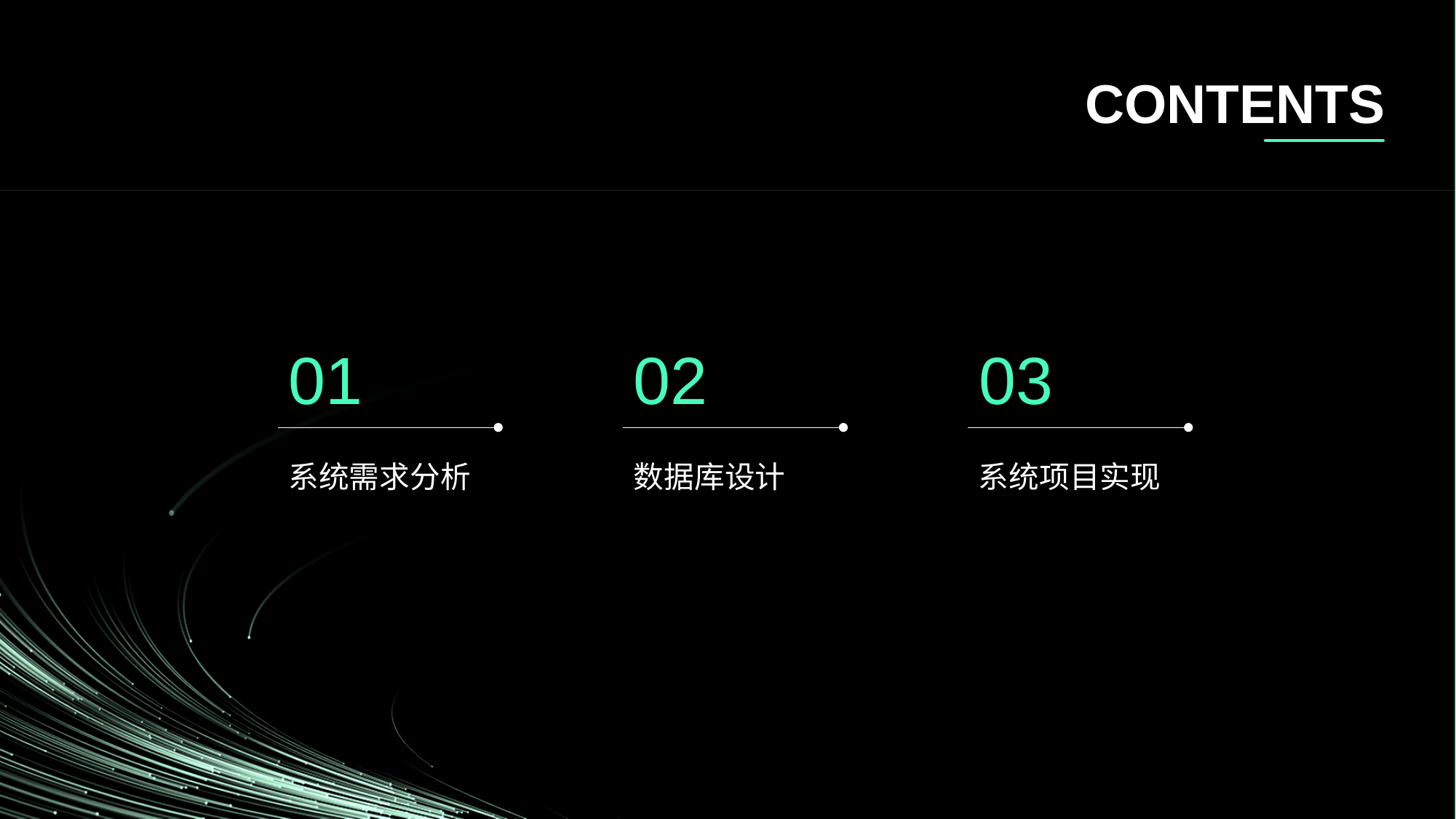

CONTENTS
01
02
03
系统需求分析
数据库设计
系统项目实现